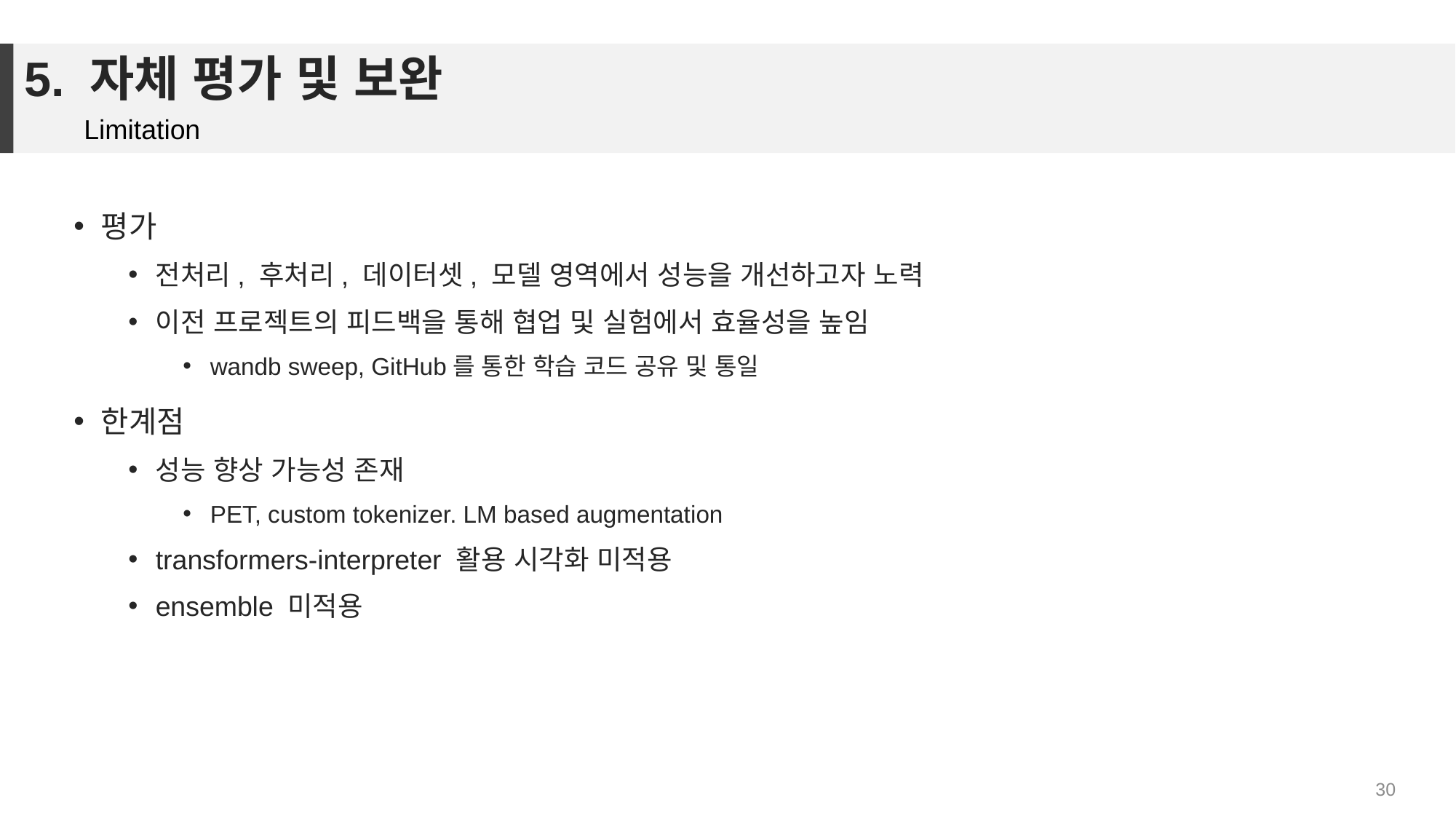

# 5. 자체 평가 및 보완
Limitation
평가
전처리, 후처리, 데이터셋, 모델 영역에서 성능을 개선하고자 노력
이전 프로젝트의 피드백을 통해 협업 및 실험에서 효율성을 높임
wandb sweep, GitHub를 통한 학습 코드 공유 및 통일
한계점
성능 향상 가능성 존재
PET, custom tokenizer. LM based augmentation
transformers-interpreter 활용 시각화 미적용
ensemble 미적용

30